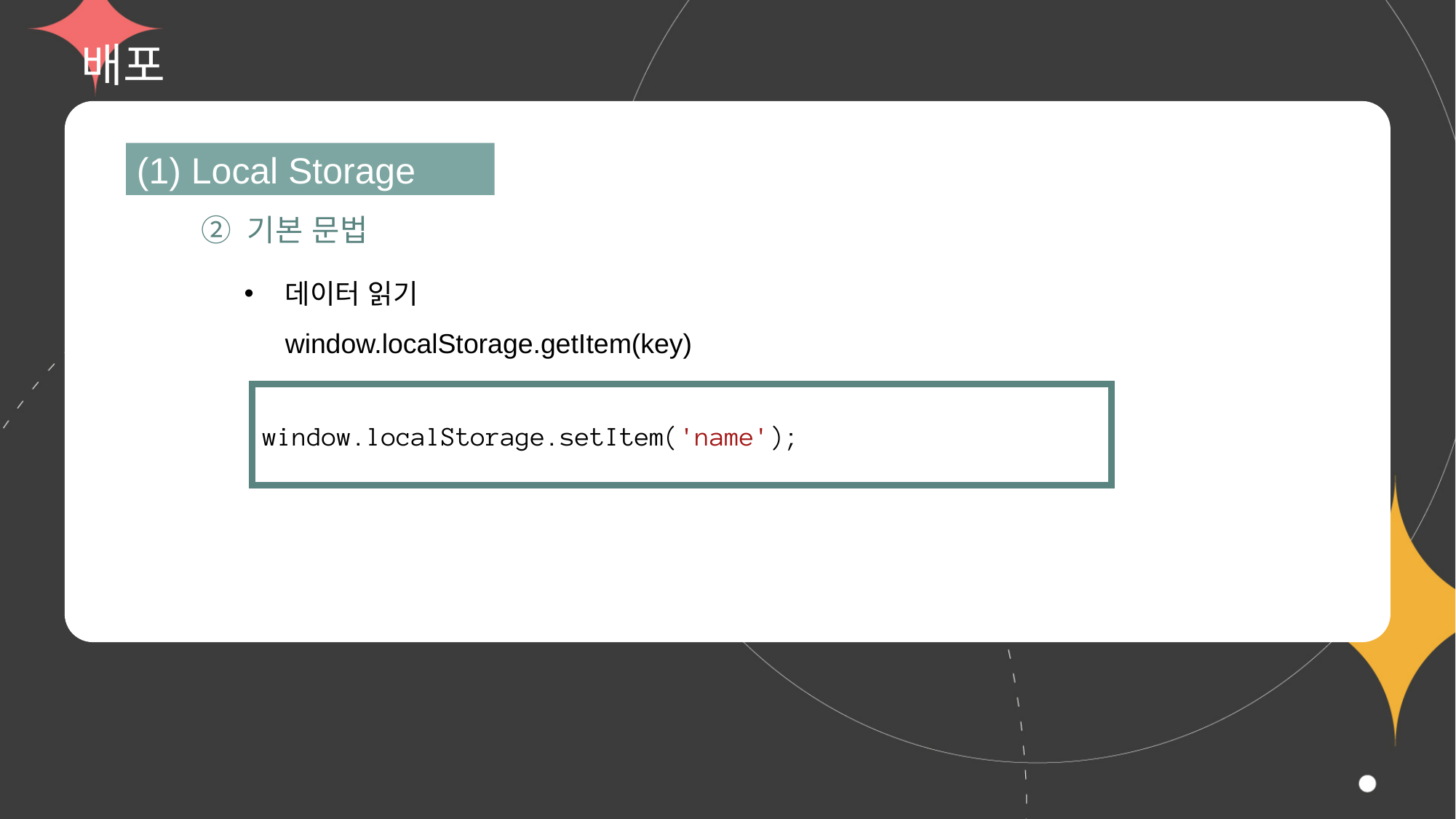

# 배포
(1) Local Storage
② 기본 문법
데이터 읽기
window.localStorage.getItem(key)
window.localStorage.setItem('name');